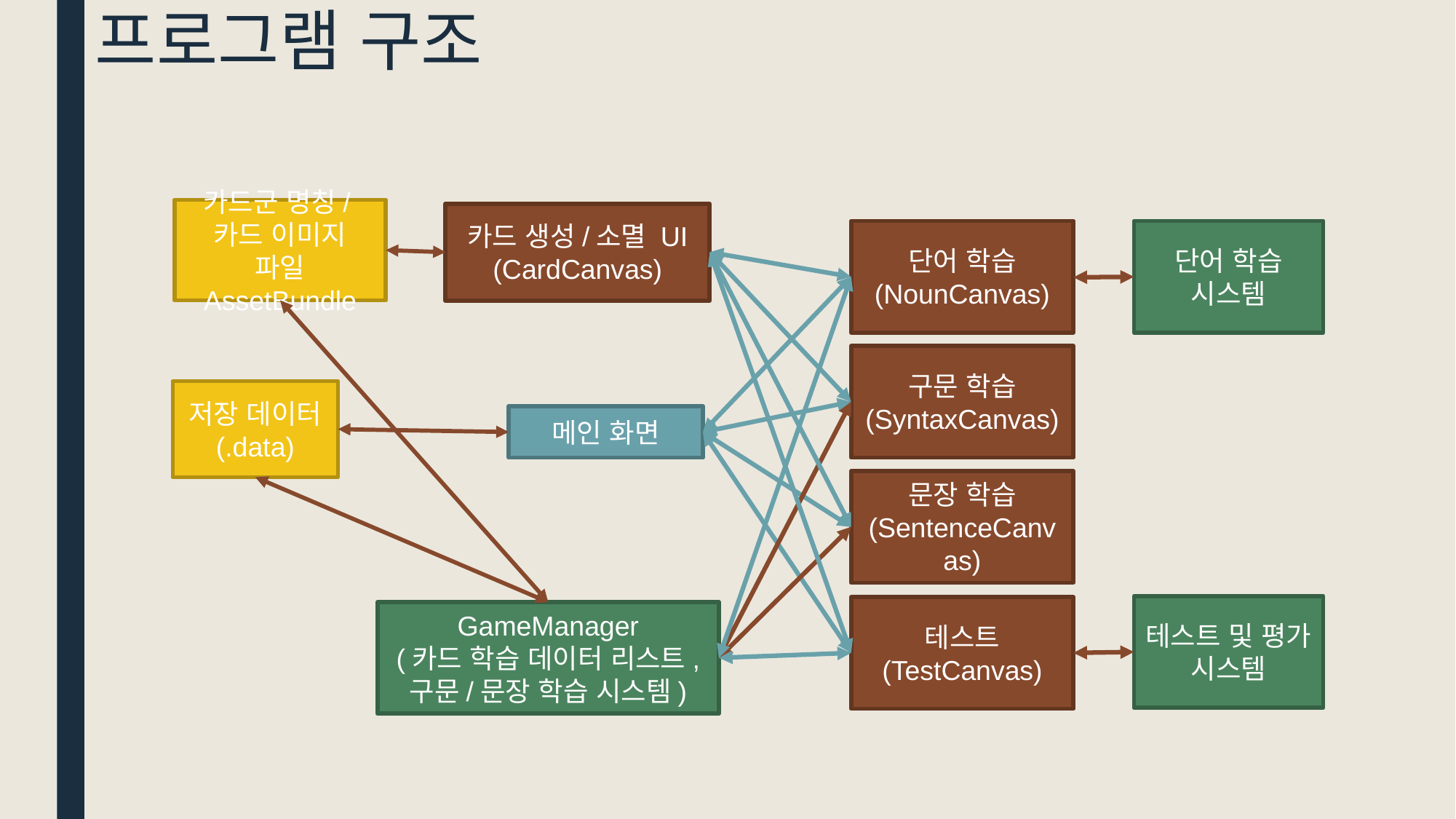

# 프로그램 구조
카드군 명칭/카드 이미지 파일 AssetBundle
카드 생성/소멸 UI
(CardCanvas)
단어 학습 시스템
단어 학습
(NounCanvas)
구문 학습
(SyntaxCanvas)
저장 데이터
(.data)
메인 화면
문장 학습
(SentenceCanvas)
테스트 및 평가 시스템
테스트
(TestCanvas)
GameManager
(카드 학습 데이터 리스트, 구문/문장 학습 시스템)